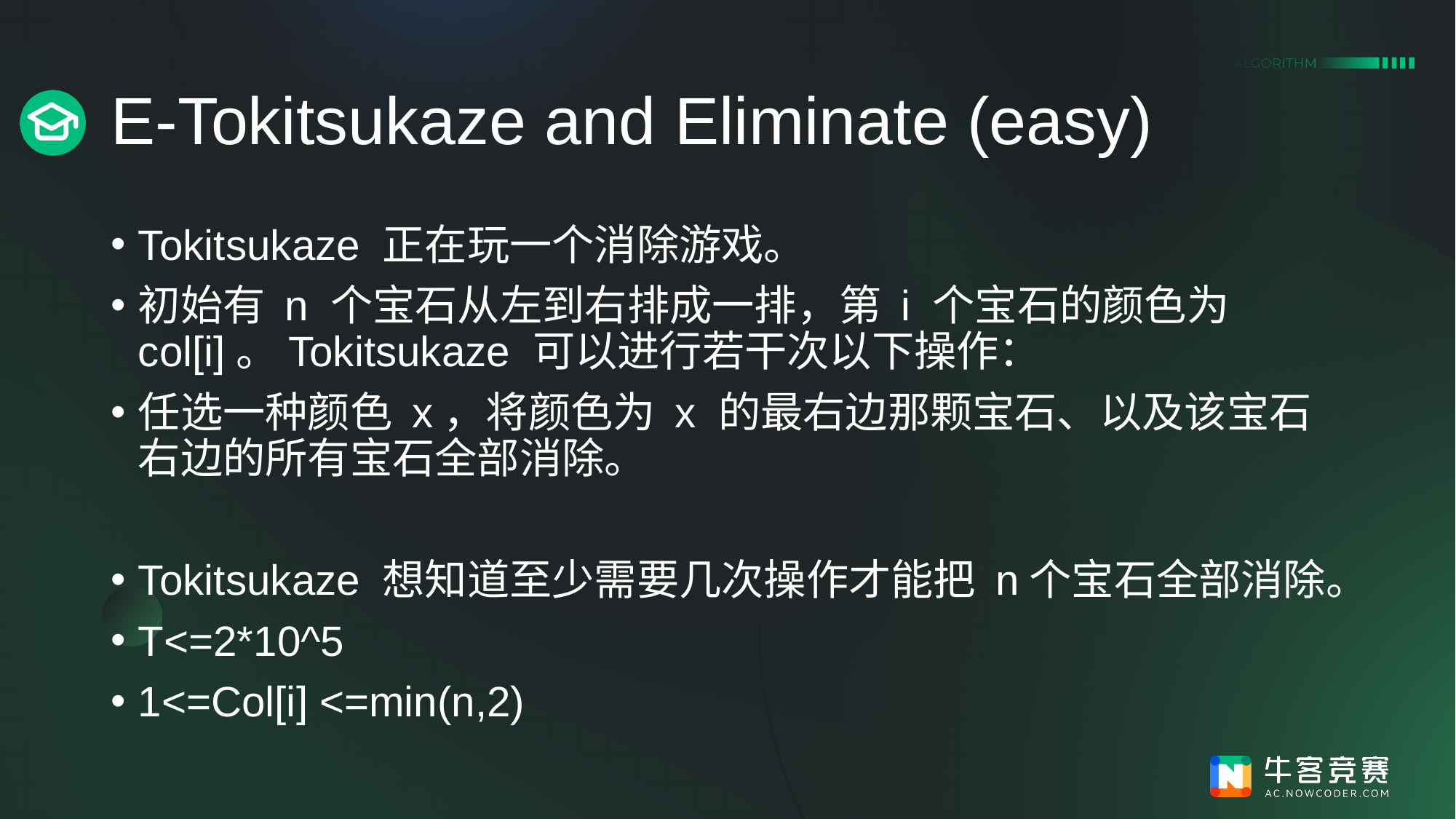

# E-Tokitsukaze and Eliminate (easy)
Tokitsukaze 正在玩一个消除游戏。
初始有 n 个宝石从左到右排成一排，第 i 个宝石的颜色为 col[i]。Tokitsukaze 可以进行若干次以下操作：
任选一种颜色 x，将颜色为 x 的最右边那颗宝石、以及该宝石右边的所有宝石全部消除。

Tokitsukaze 想知道至少需要几次操作才能把 n个宝石全部消除。
T<=2*10^5
1<=Col[i] <=min(n,2)